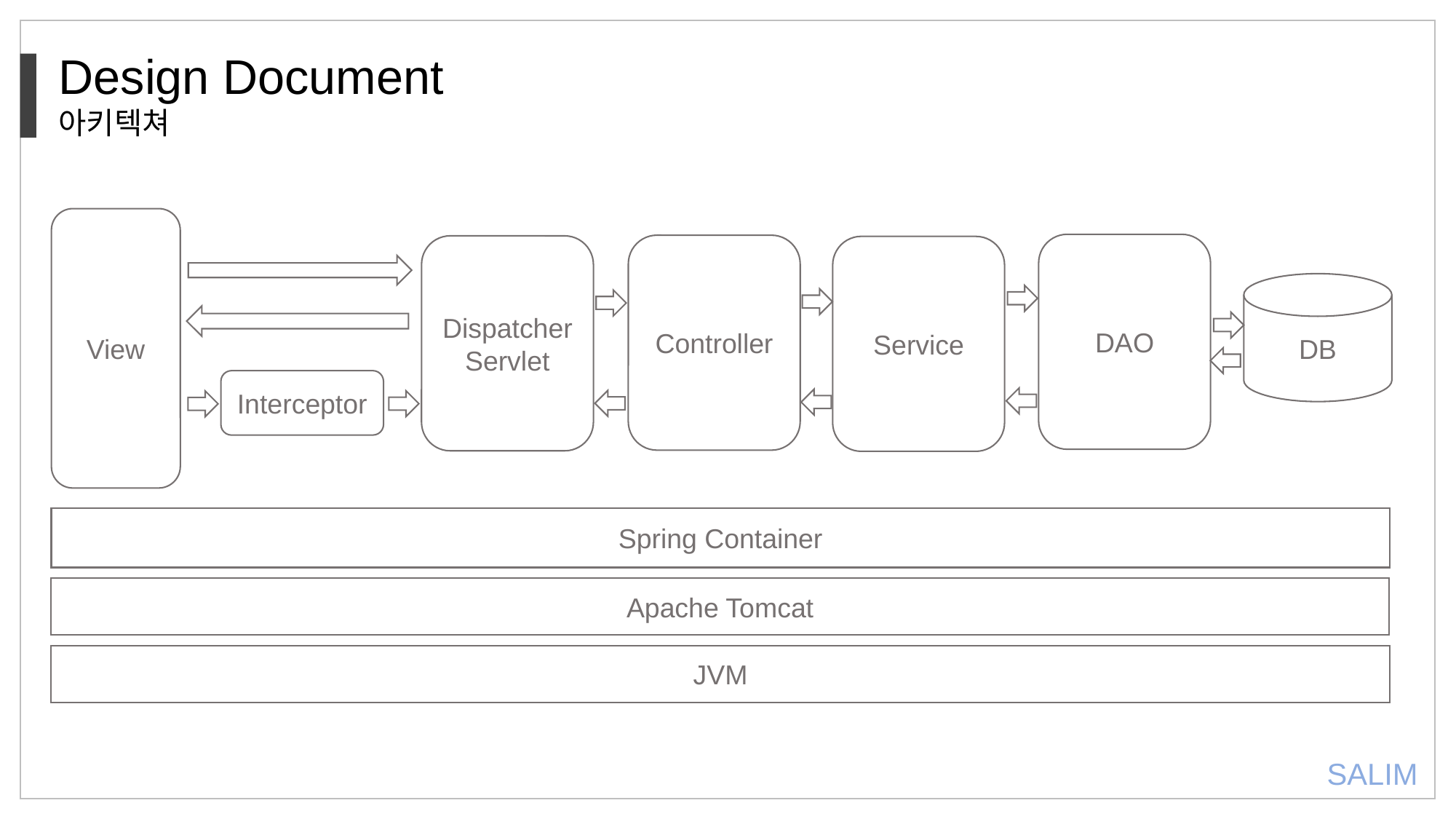

Design Document
아키텍쳐

View
DAO
Controller
DispatcherServlet
Service

DB

Interceptor

Spring Container
Apache Tomcat
JVM
SALIM